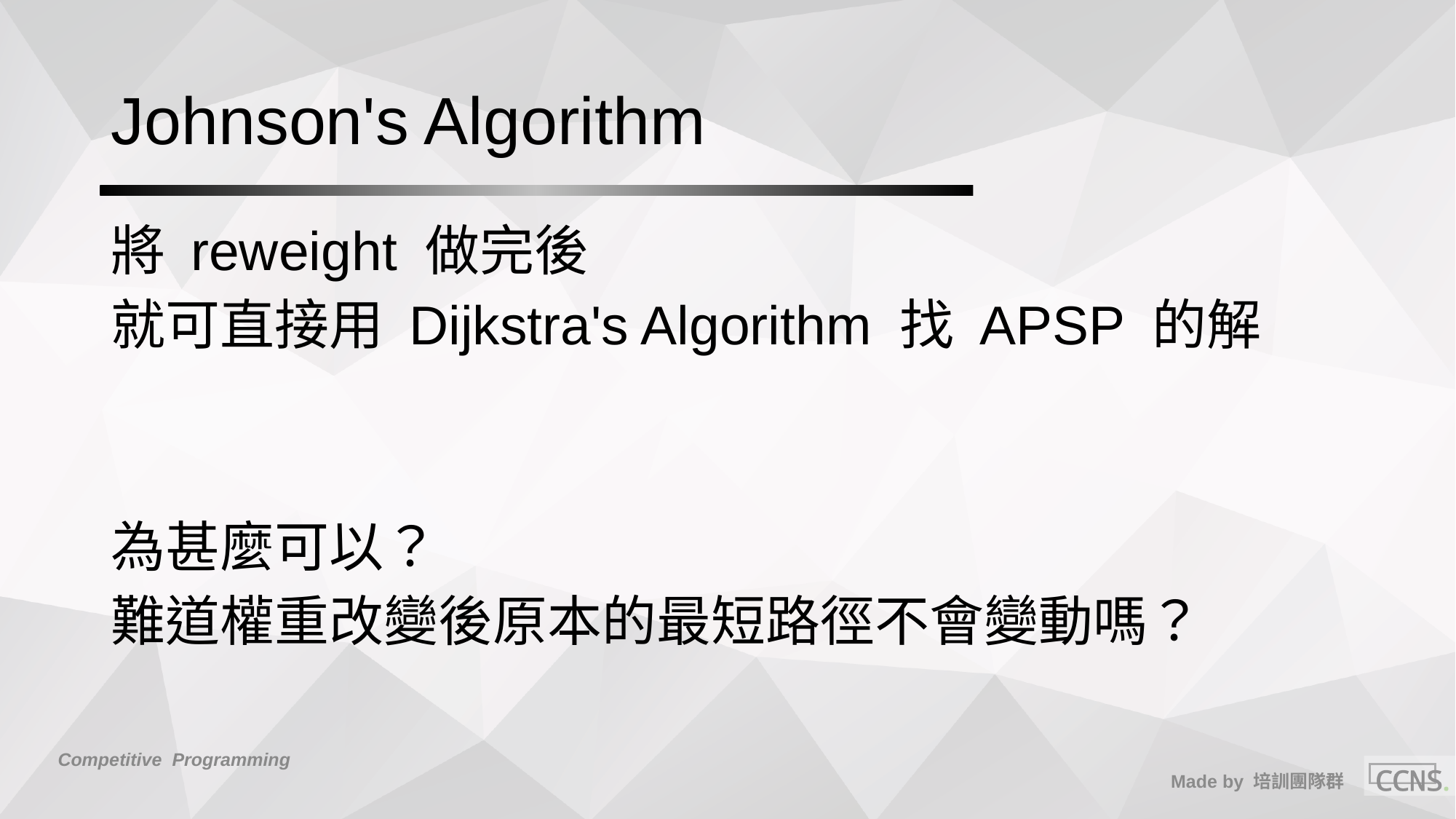

# Johnson's Algorithm
將 reweight 做完後
就可直接用 Dijkstra's Algorithm 找 APSP 的解

為甚麼可以？
難道權重改變後原本的最短路徑不會變動嗎？